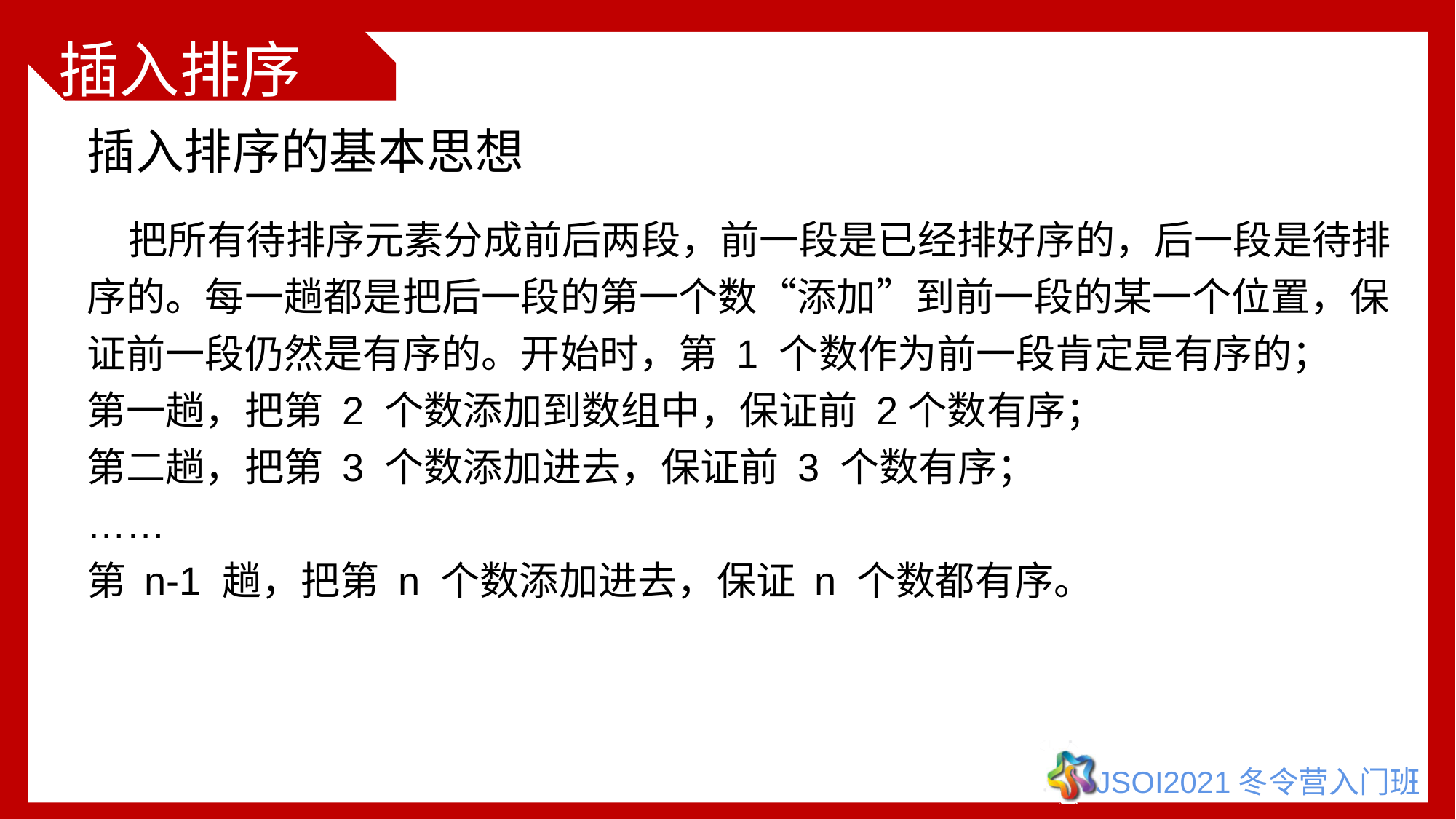

# 插入排序
插入排序的基本思想
    把所有待排序元素分成前后两段，前一段是已经排好序的，后一段是待排序的。每一趟都是把后一段的第一个数“添加”到前一段的某一个位置，保证前一段仍然是有序的。开始时，第 1 个数作为前一段肯定是有序的；
第一趟，把第 2 个数添加到数组中，保证前 2个数有序；
第二趟，把第 3 个数添加进去，保证前 3 个数有序；
……
第 n-1 趟，把第 n 个数添加进去，保证 n 个数都有序。